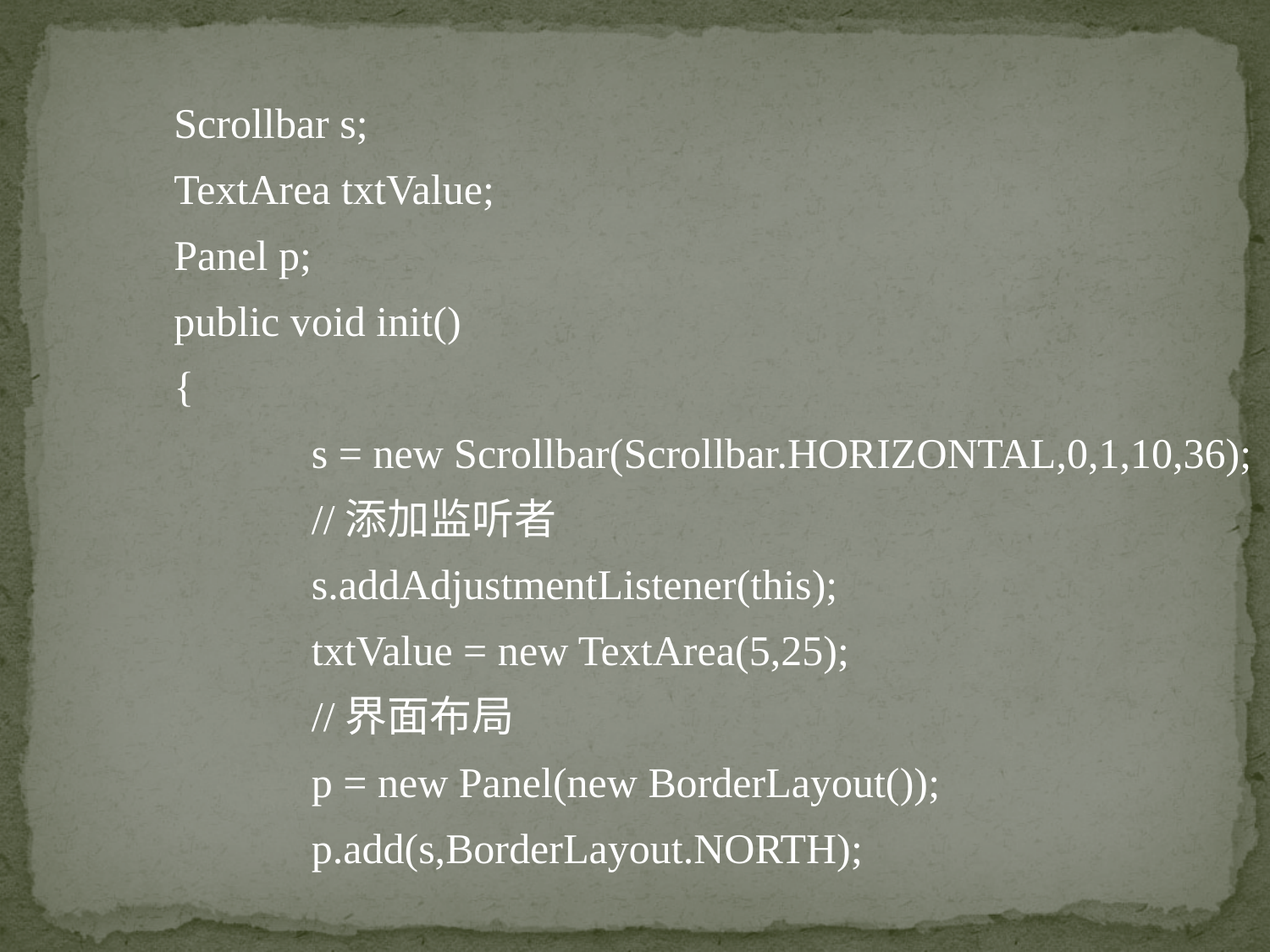

Scrollbar s;
	TextArea txtValue;
	Panel p;
	public void init()
	{
		 s = new Scrollbar(Scrollbar.HORIZONTAL,0,1,10,36);
		 //添加监听者
		 s.addAdjustmentListener(this);
		 txtValue = new TextArea(5,25);
		 //界面布局
		 p = new Panel(new BorderLayout());
		 p.add(s,BorderLayout.NORTH);